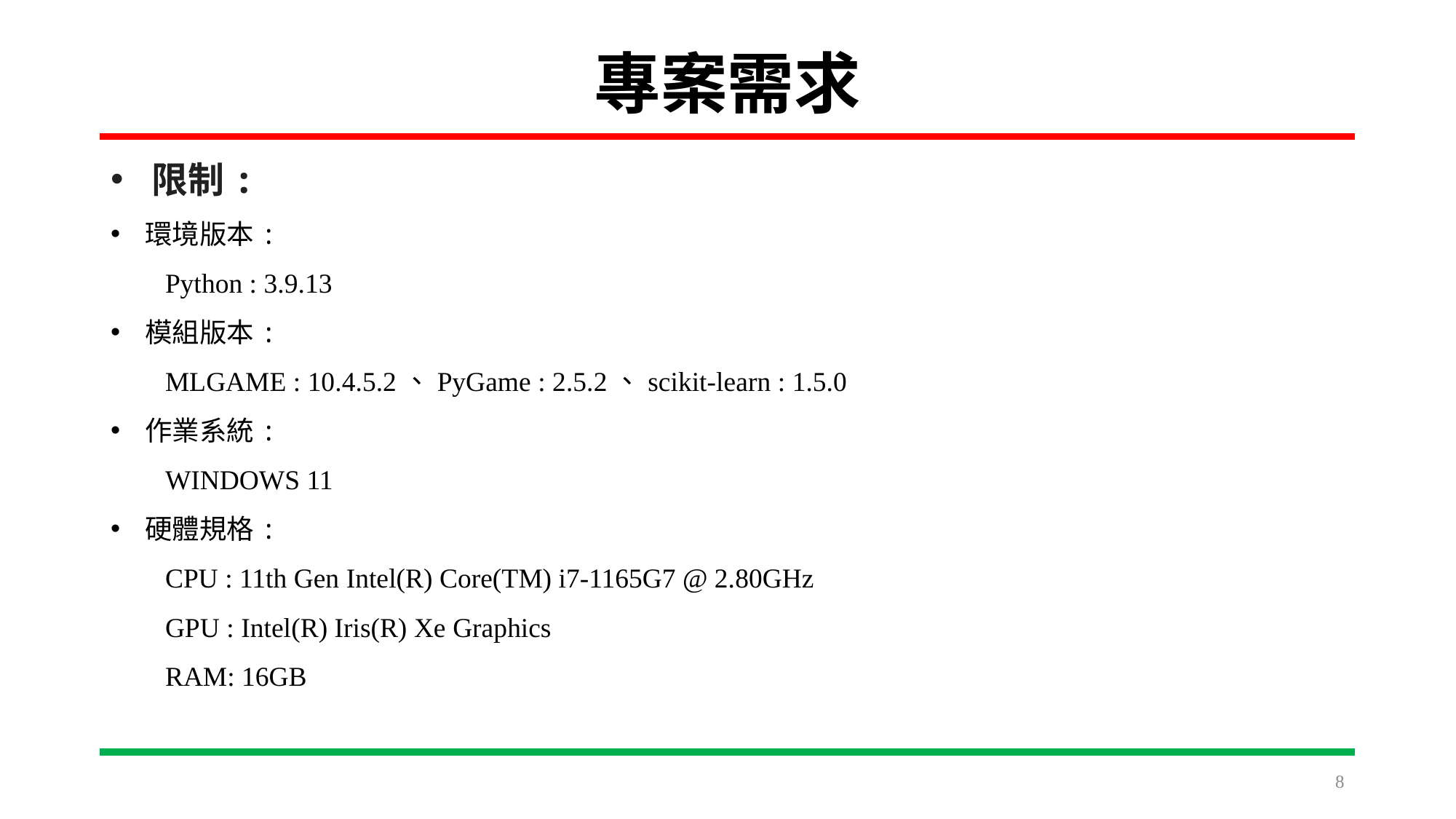

# 專案需求
限制:
環境版本:
Python : 3.9.13
模組版本:
MLGAME : 10.4.5.2、PyGame : 2.5.2、scikit-learn : 1.5.0
作業系統:
WINDOWS 11
硬體規格:
CPU : 11th Gen Intel(R) Core(TM) i7-1165G7 @ 2.80GHz
GPU : Intel(R) Iris(R) Xe Graphics
RAM: 16GB

8